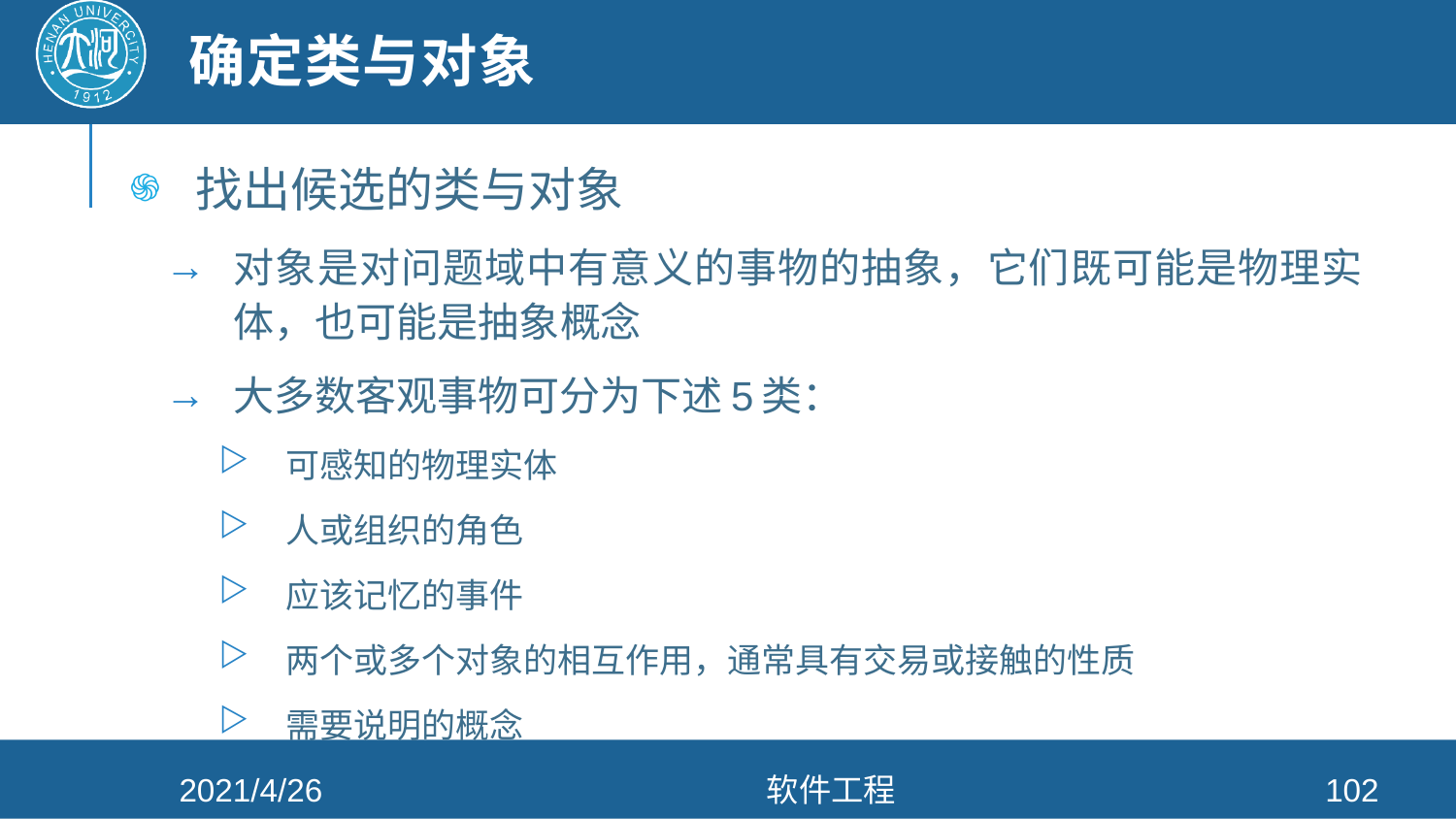

# 确定类与对象
找出候选的类与对象
对象是对问题域中有意义的事物的抽象，它们既可能是物理实体，也可能是抽象概念
大多数客观事物可分为下述5类：
可感知的物理实体
人或组织的角色
应该记忆的事件
两个或多个对象的相互作用，通常具有交易或接触的性质
需要说明的概念

2021/4/26
软件工程
102